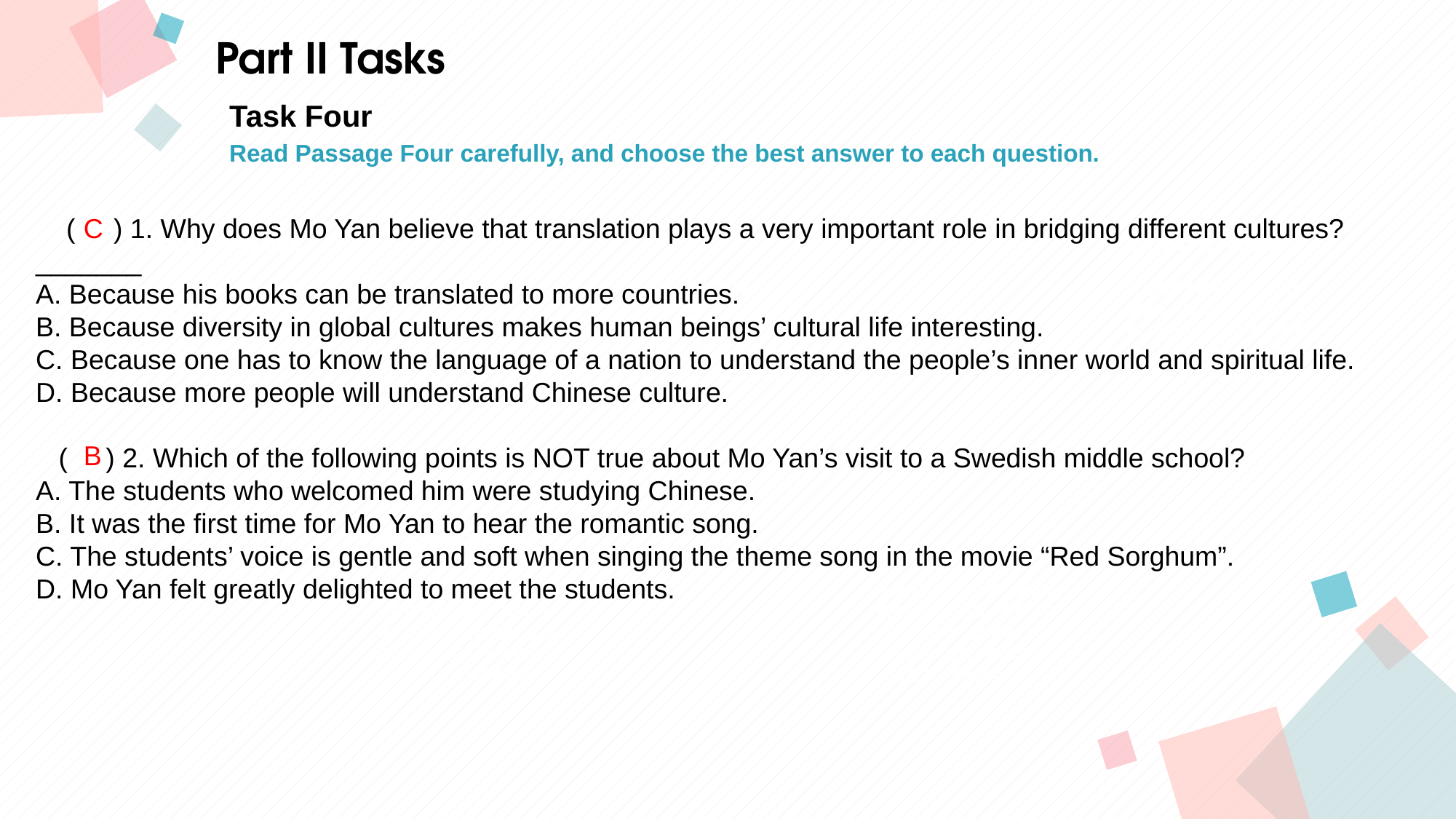

Part II Tasks
Task Four
Read Passage Four carefully, and choose the best answer to each question.
    (     ) 1. Why does Mo Yan believe that translation plays a very important role in bridging different cultures? _______
A. Because his books can be translated to more countries.
B. Because diversity in global cultures makes human beings’ cultural life interesting.
C. Because one has to know the language of a nation to understand the people’s inner world and spiritual life.
D. Because more people will understand Chinese culture.

   (     ) 2. Which of the following points is NOT true about Mo Yan’s visit to a Swedish middle school?
A. The students who welcomed him were studying Chinese.
B. It was the first time for Mo Yan to hear the romantic song.
C. The students’ voice is gentle and soft when singing the theme song in the movie “Red Sorghum”.
D. Mo Yan felt greatly delighted to meet the students.
C
点击此处添加标题
点击此处添加标题
标题数字等都可以通过点击和重新输入进行更改，顶部“开始”面板中可以对字体、字号、颜色等进行修改。建议正文8-14号字，1.3倍字间距。
标题数字等都可以通过点击和重新输入进行更改，顶部“开始”面板中可以对字体、字号、颜色等进行修改。建议正文8-14号字，1.3倍字间距。
标题数字等都可以通过点击和重新输入进行更改，顶部“开始”面板中可以对字体、字号、颜色等进行修改。建议正文8-14号字，1.3倍字间距。
B
点击此处添加标题
标题数字等都可以通过点击和重新输入进行更改，顶部“开始”面板中可以对字体、字号、颜色等进行修改。建议正文8-14号字，1.3倍字间距。
标题数字等都可以通过点击和重新输入进行更改，顶部“开始”面板中可以对字体、字号、颜色等进行修改。建议正文8-14号字，1.3倍字间距。